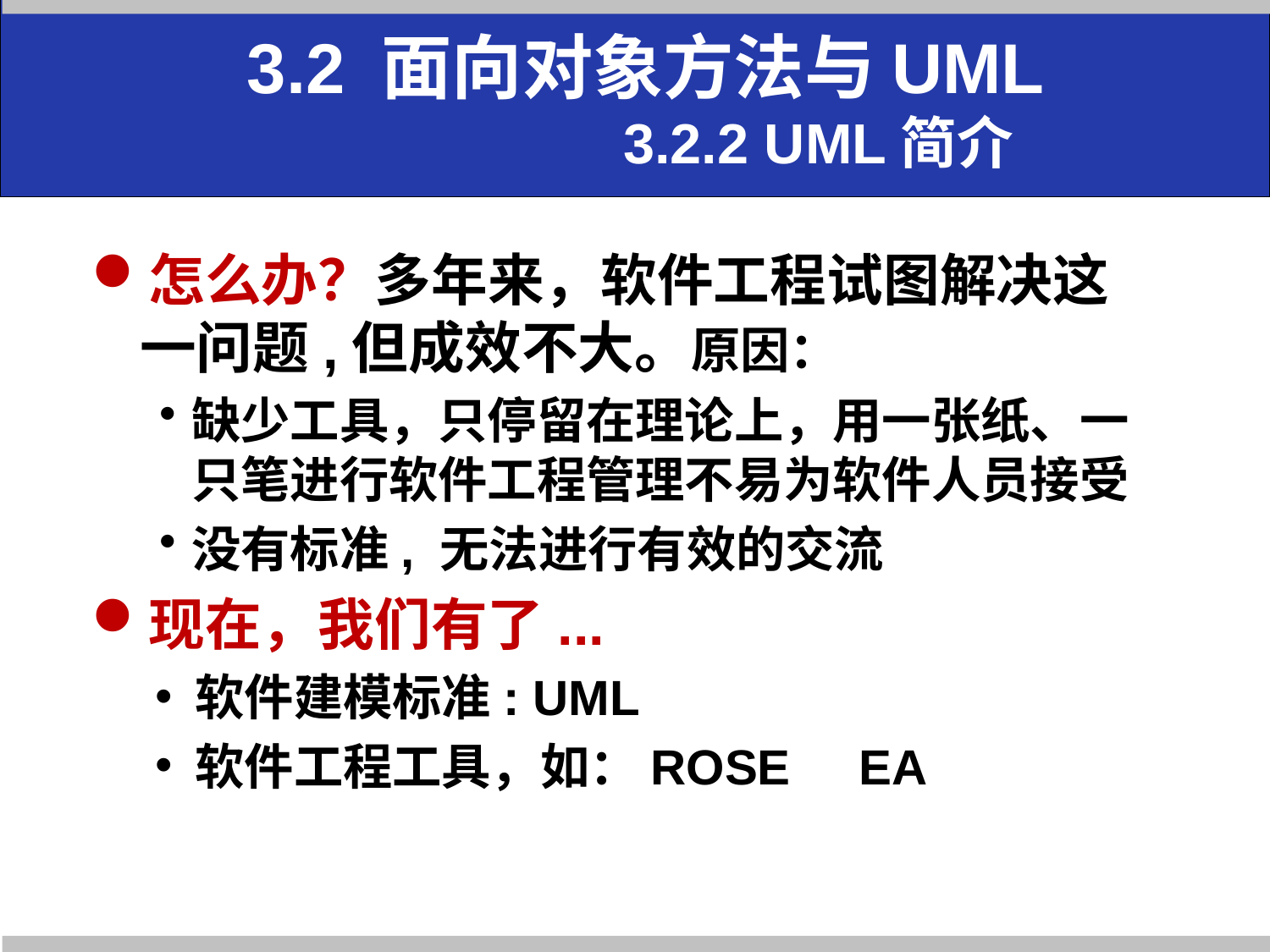

# 3.2 面向对象方法与UML 3.2.2 UML简介
怎么办？多年来，软件工程试图解决这
一问题,但成效不大。原因：
缺少工具，只停留在理论上，用一张纸、一只笔进行软件工程管理不易为软件人员接受
没有标准, 无法进行有效的交流
现在，我们有了...
软件建模标准: UML
软件工程工具，如：ROSE     EA

290